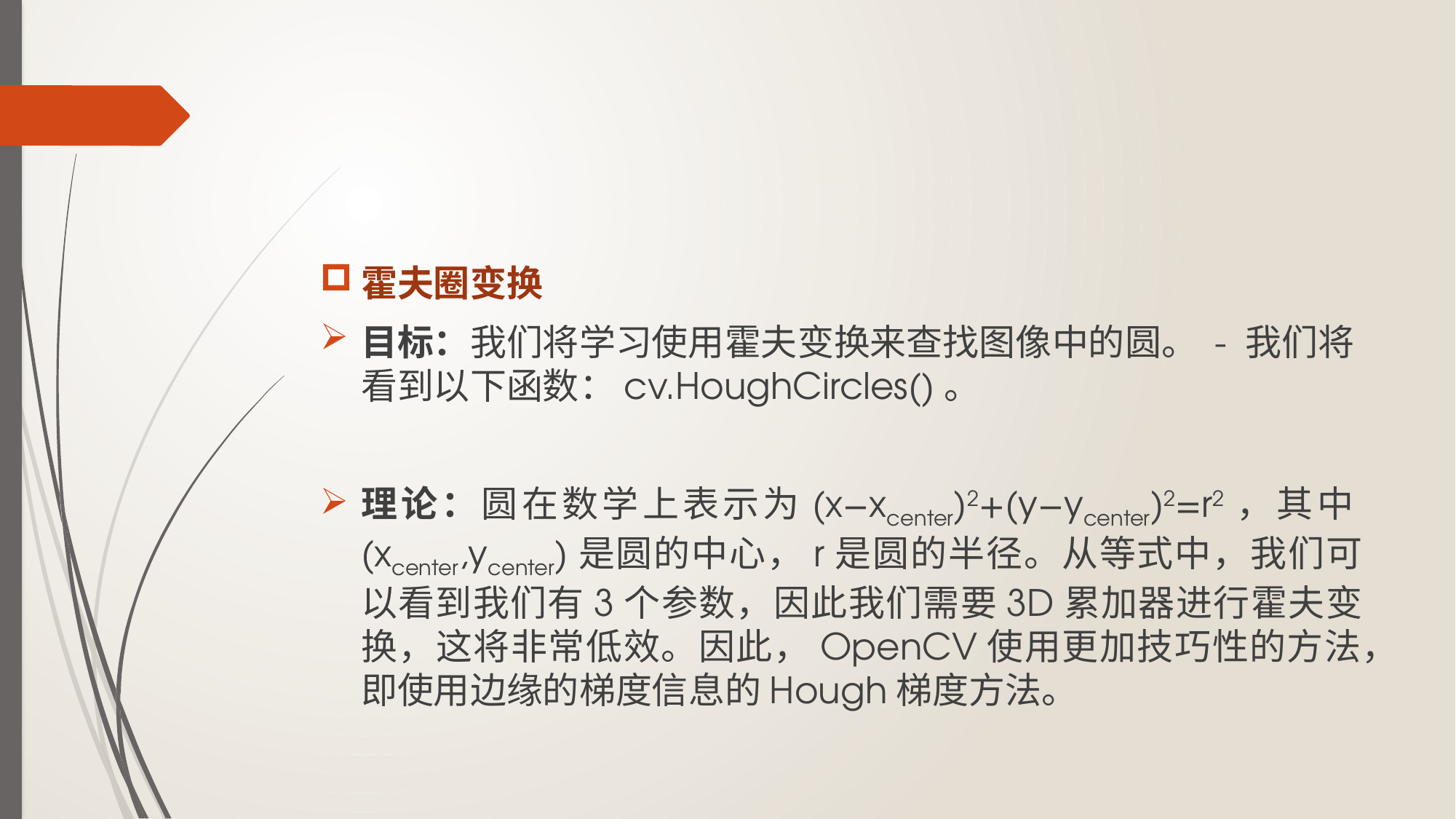

#
霍夫圈变换
目标：我们将学习使用霍夫变换来查找图像中的圆。 - 我们将看到以下函数：cv.HoughCircles()。

理论：圆在数学上表示为(x−xcenter)2+(y−ycenter)2=r2，其中(xcenter,ycenter)是圆的中心，r是圆的半径。从等式中，我们可以看到我们有3个参数，因此我们需要3D累加器进行霍夫变换，这将非常低效。因此，OpenCV使用更加技巧性的方法，即使用边缘的梯度信息的Hough梯度方法。